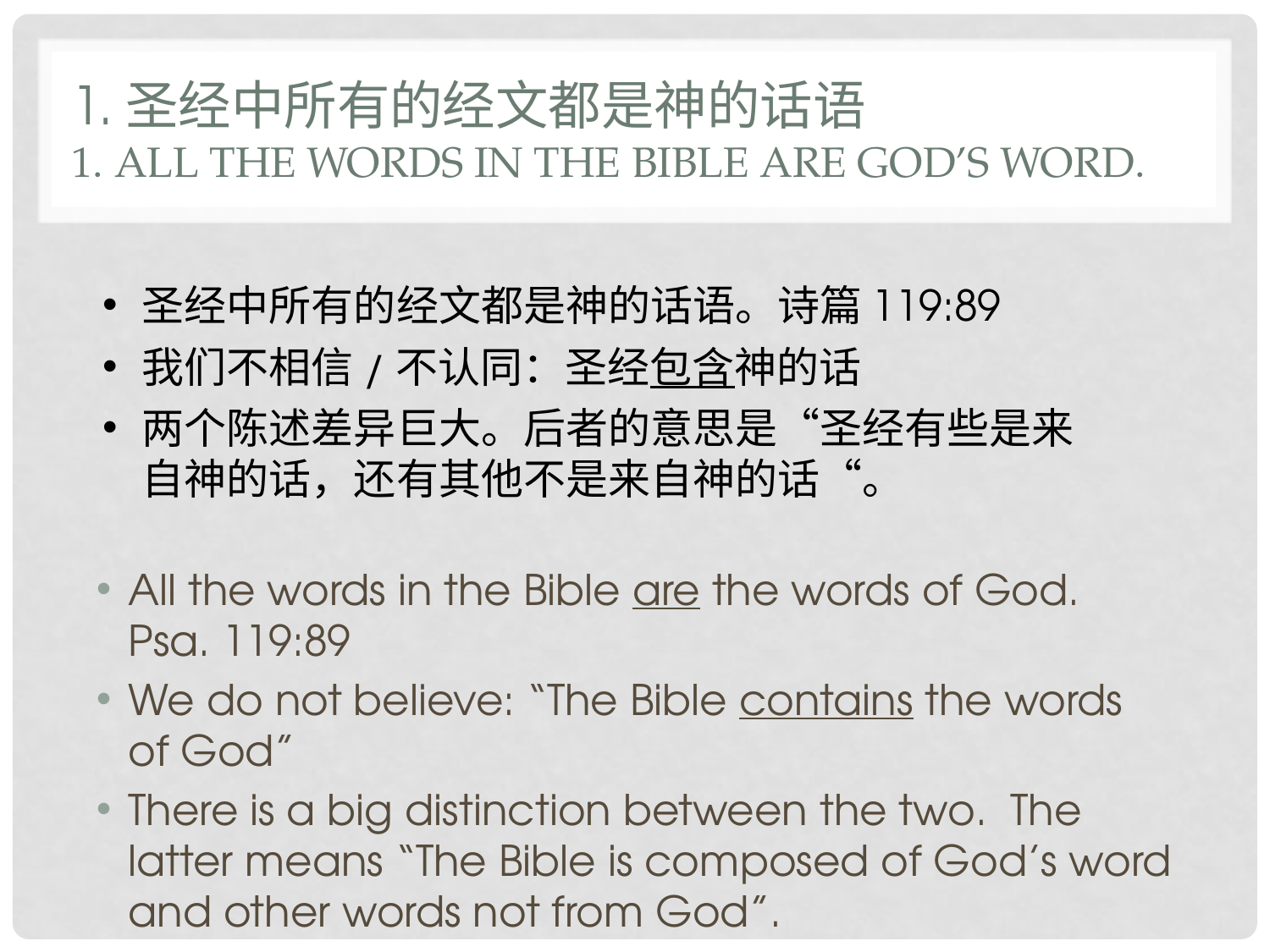

# 1.圣经中所有的经文都是神的话语 1. All the words in the Bible are God’s word.
圣经中所有的经文都是神的话语。诗篇119:89
我们不相信/不认同：圣经包含神的话
两个陈述差异巨大。后者的意思是“圣经有些是来自神的话，还有其他不是来自神的话“。
All the words in the Bible are the words of God.  Psa. 119:89
We do not believe: “The Bible contains the words of God”
There is a big distinction between the two.  The latter means “The Bible is composed of God’s word and other words not from God”.